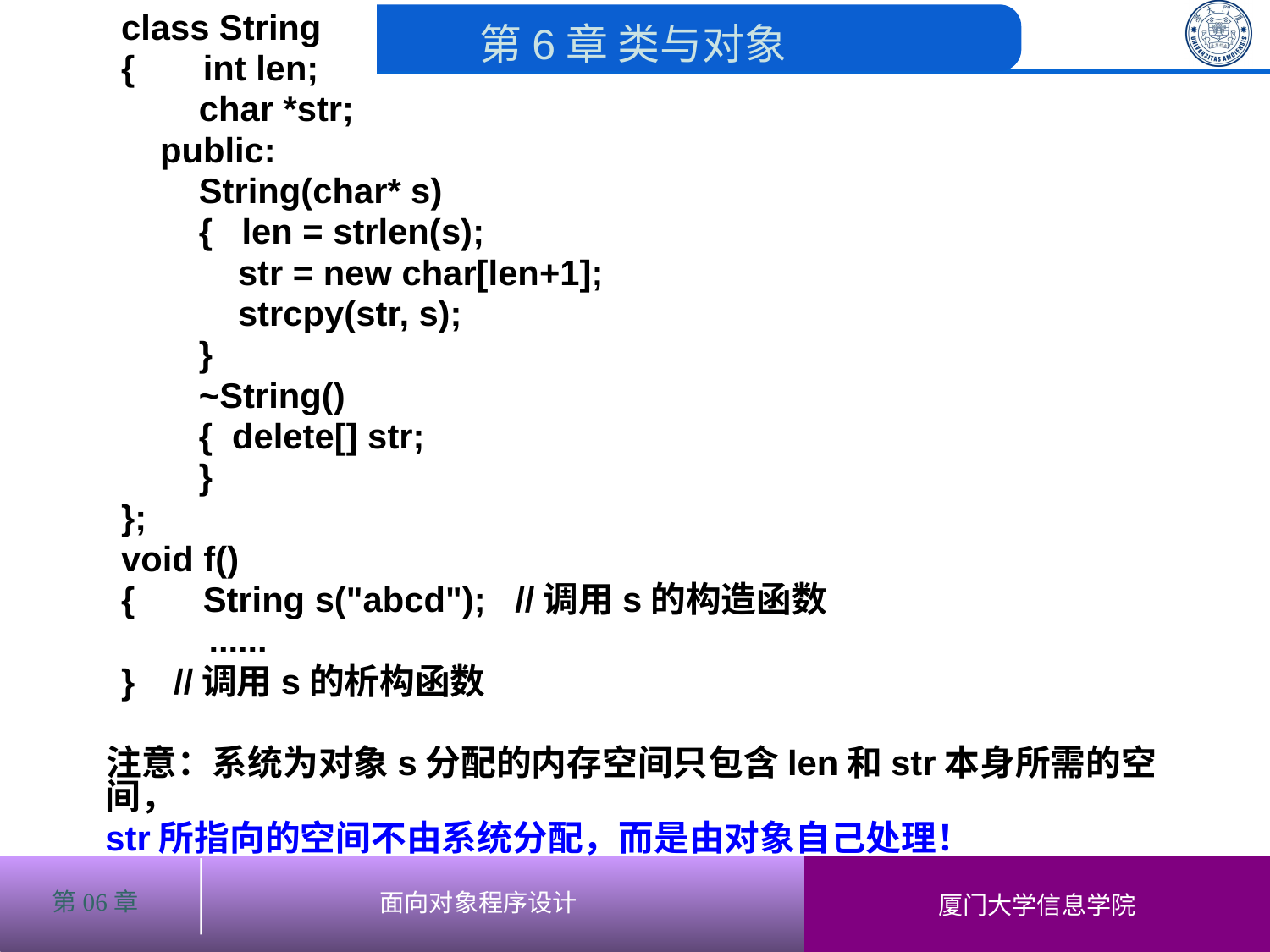

# class String
{       int len;
        char *str;
    public:
        String(char* s)
        {   len = strlen(s);
            str = new char[len+1];
            strcpy(str, s);
        }
        ~String()
        {  delete[] str;
        }
};
void f()
{       String s("abcd");   //调用s的构造函数
         ......
}    //调用s的析构函数

     注意：系统为对象s分配的内存空间只包含len和str本身所需的空间，
	str所指向的空间不由系统分配，而是由对象自己处理！
47